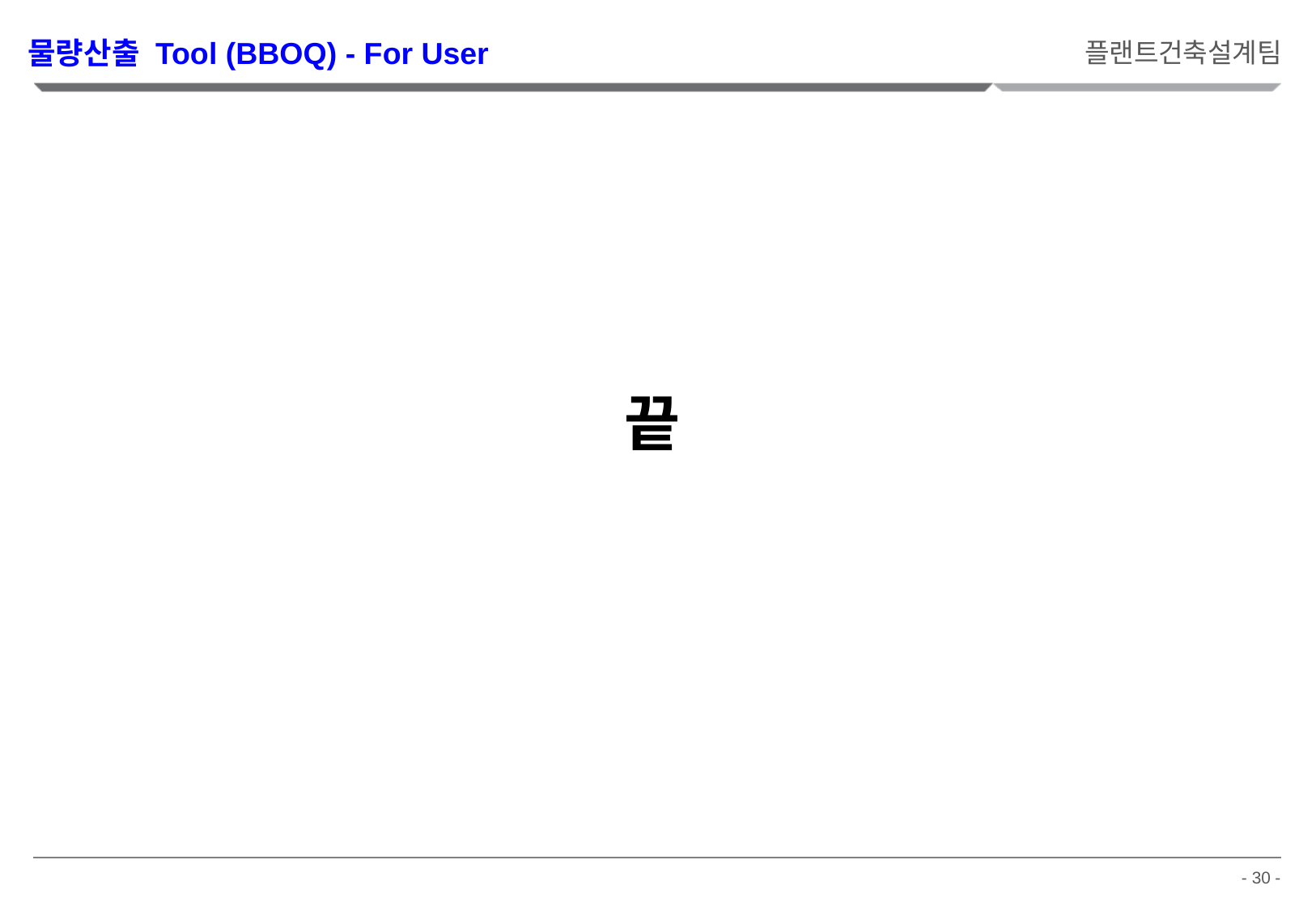

물량산출 Tool (BBOQ) - For User
플랜트건축설계팀
끝